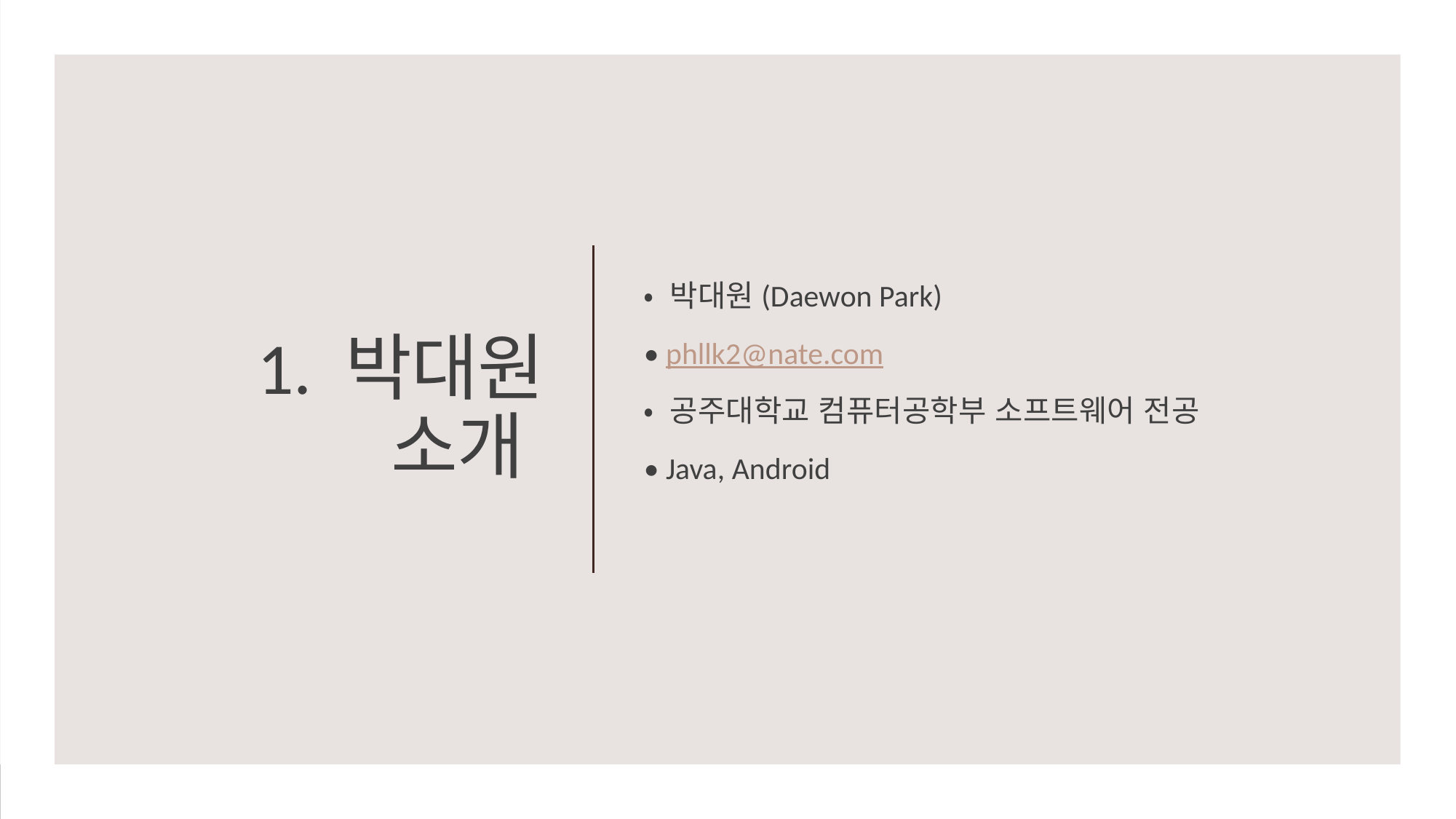

• 박대원(Daewon Park)
• phllk2@nate.com
• 공주대학교 컴퓨터공학부 소프트웨어 전공
• Java, Android

# 1. 박대원 소개